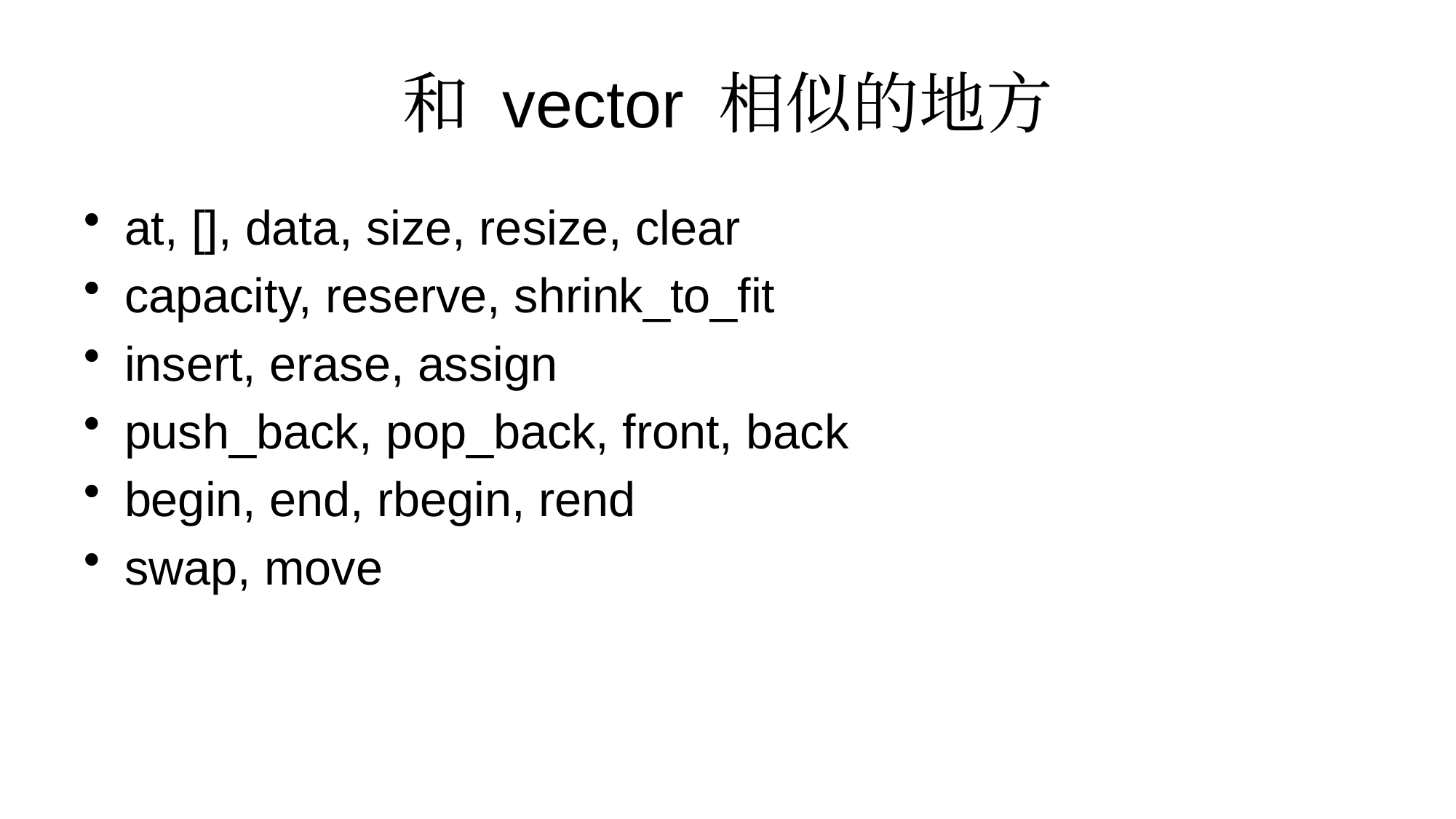

# 和 vector 相似的地方
at, [], data, size, resize, clear
capacity, reserve, shrink_to_fit
insert, erase, assign
push_back, pop_back, front, back
begin, end, rbegin, rend
swap, move